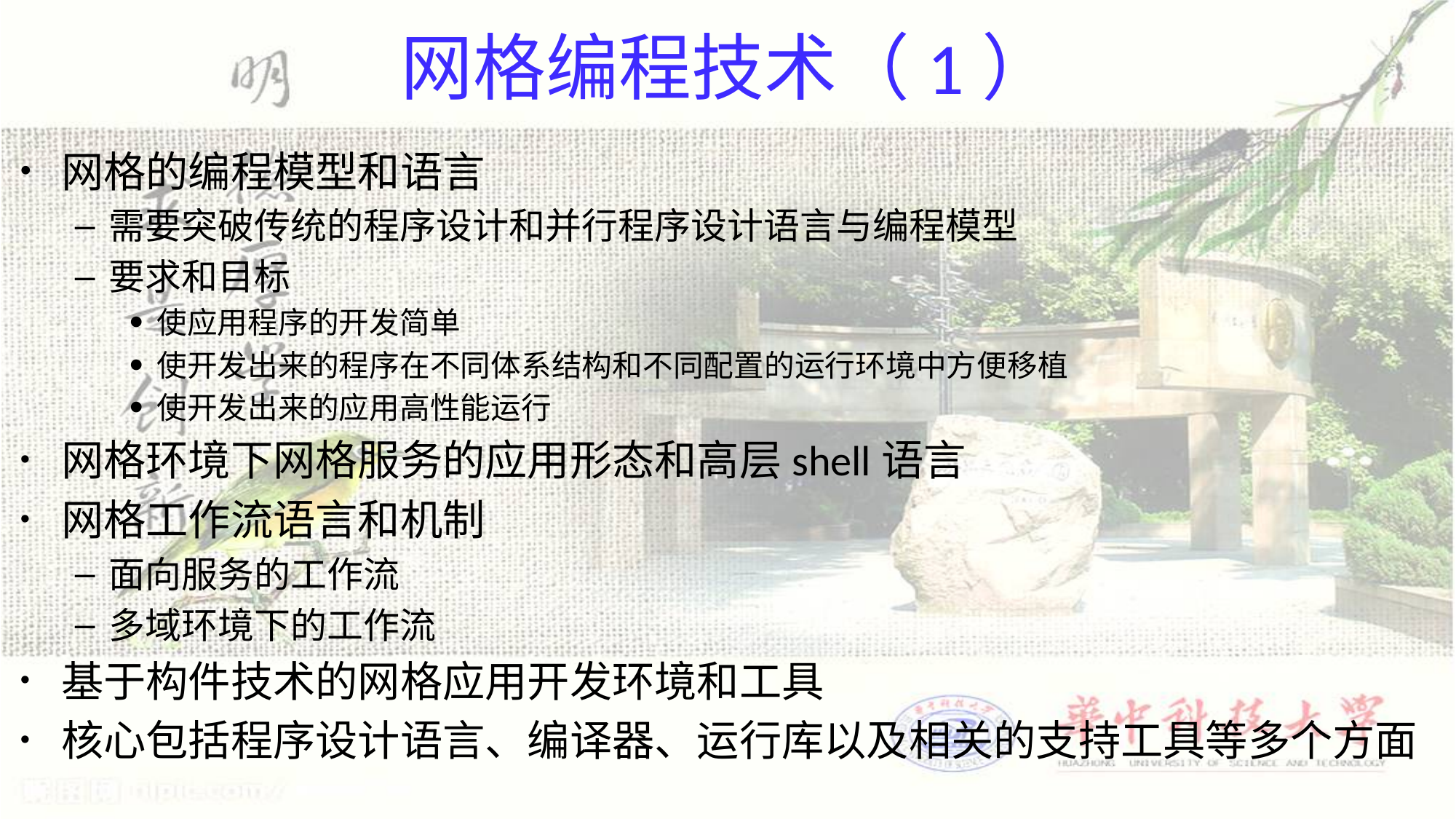

# 网格编程技术（1）
网格的编程模型和语言
需要突破传统的程序设计和并行程序设计语言与编程模型
要求和目标
使应用程序的开发简单
使开发出来的程序在不同体系结构和不同配置的运行环境中方便移植
使开发出来的应用高性能运行
网格环境下网格服务的应用形态和高层shell语言
网格工作流语言和机制
面向服务的工作流
多域环境下的工作流
基于构件技术的网格应用开发环境和工具
核心包括程序设计语言、编译器、运行库以及相关的支持工具等多个方面